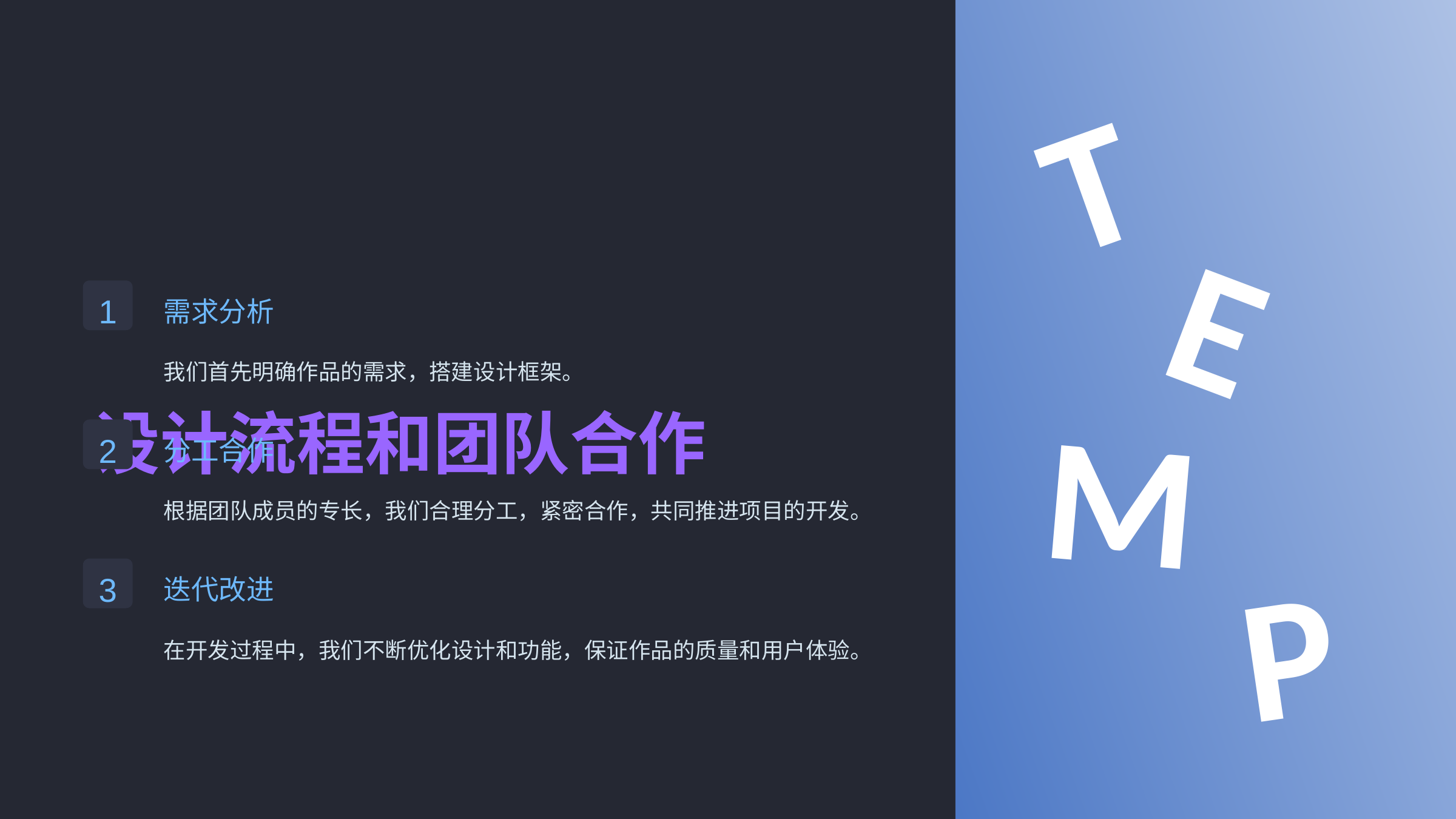

T
E

1
需求分析
我们首先明确作品的需求，搭建设计框架。
M
设计流程和团队合作

2
分工合作
根据团队成员的专长，我们合理分工，紧密合作，共同推进项目的开发。
P

3
迭代改进
在开发过程中，我们不断优化设计和功能，保证作品的质量和用户体验。